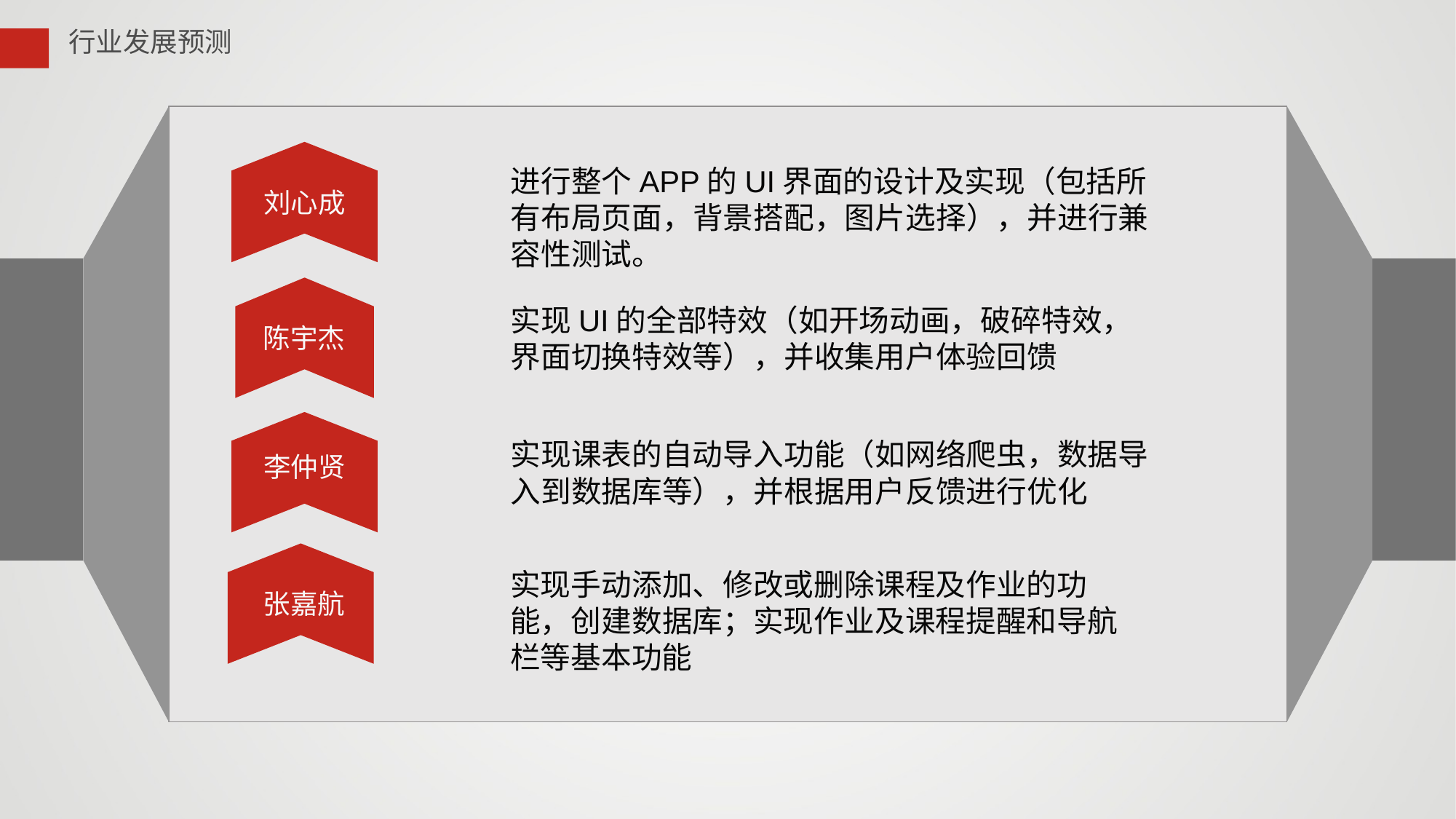

行业发展预测

进行整个APP的UI界面的设计及实现（包括所有布局页面，背景搭配，图片选择），并进行兼容性测试。
刘心成

实现UI的全部特效（如开场动画，破碎特效，界面切换特效等），并收集用户体验回馈
陈宇杰

李仲贤
实现课表的自动导入功能（如网络爬虫，数据导入到数据库等），并根据用户反馈进行优化

实现手动添加、修改或删除课程及作业的功能，创建数据库；实现作业及课程提醒和导航栏等基本功能
张嘉航